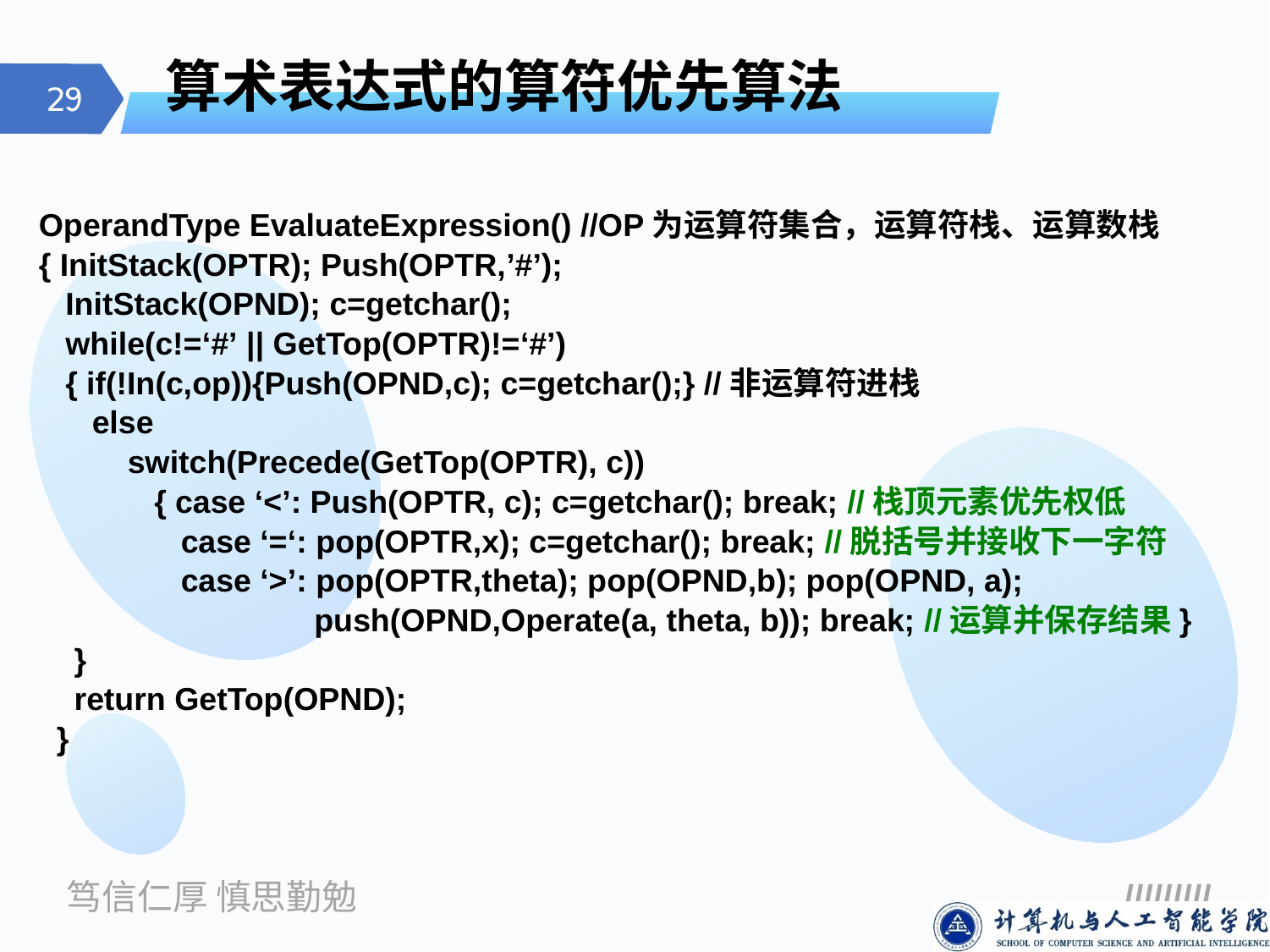

# 算术表达式的算符优先算法
OperandType EvaluateExpression() //OP为运算符集合，运算符栈、运算数栈
{ InitStack(OPTR); Push(OPTR,’#’);
   InitStack(OPND); c=getchar();
   while(c!=‘#’ || GetTop(OPTR)!=‘#’)
   { if(!In(c,op)){Push(OPND,c); c=getchar();} //非运算符进栈
      else
          switch(Precede(GetTop(OPTR), c))
             { case ‘<’: Push(OPTR, c); c=getchar(); break; //栈顶元素优先权低
                case ‘=‘: pop(OPTR,x); c=getchar(); break; //脱括号并接收下一字符
                case ‘>’: pop(OPTR,theta); pop(OPND,b); pop(OPND, a);
                               push(OPND,Operate(a, theta, b)); break; //运算并保存结果}
    }
    return GetTop(OPND);
  }